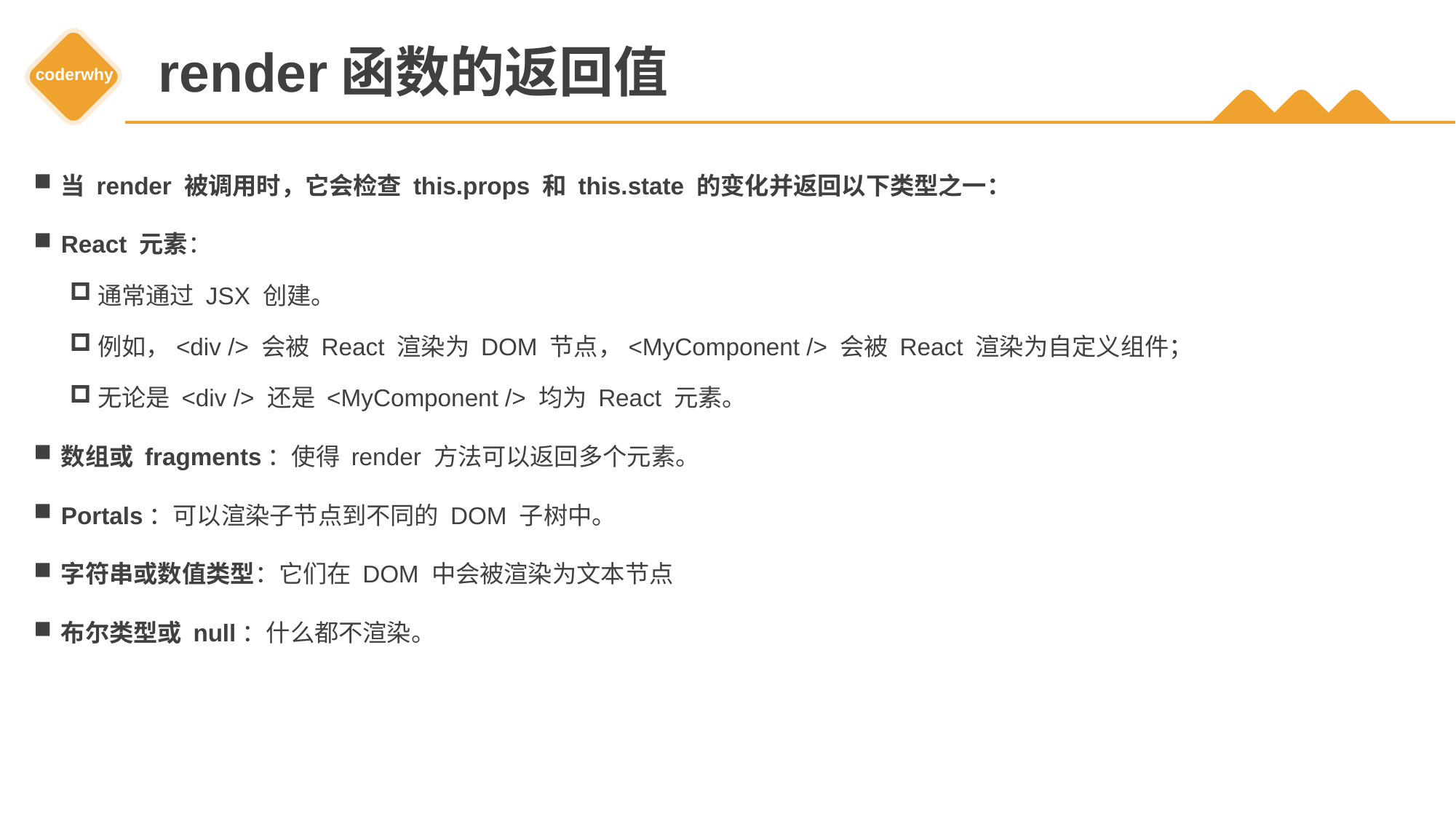

# render函数的返回值
当 render 被调用时，它会检查 this.props 和 this.state 的变化并返回以下类型之一：
React 元素：
通常通过 JSX 创建。
例如，<div /> 会被 React 渲染为 DOM 节点，<MyComponent /> 会被 React 渲染为自定义组件；
无论是 <div /> 还是 <MyComponent /> 均为 React 元素。
数组或 fragments：使得 render 方法可以返回多个元素。
Portals：可以渲染子节点到不同的 DOM 子树中。
字符串或数值类型：它们在 DOM 中会被渲染为文本节点
布尔类型或 null：什么都不渲染。